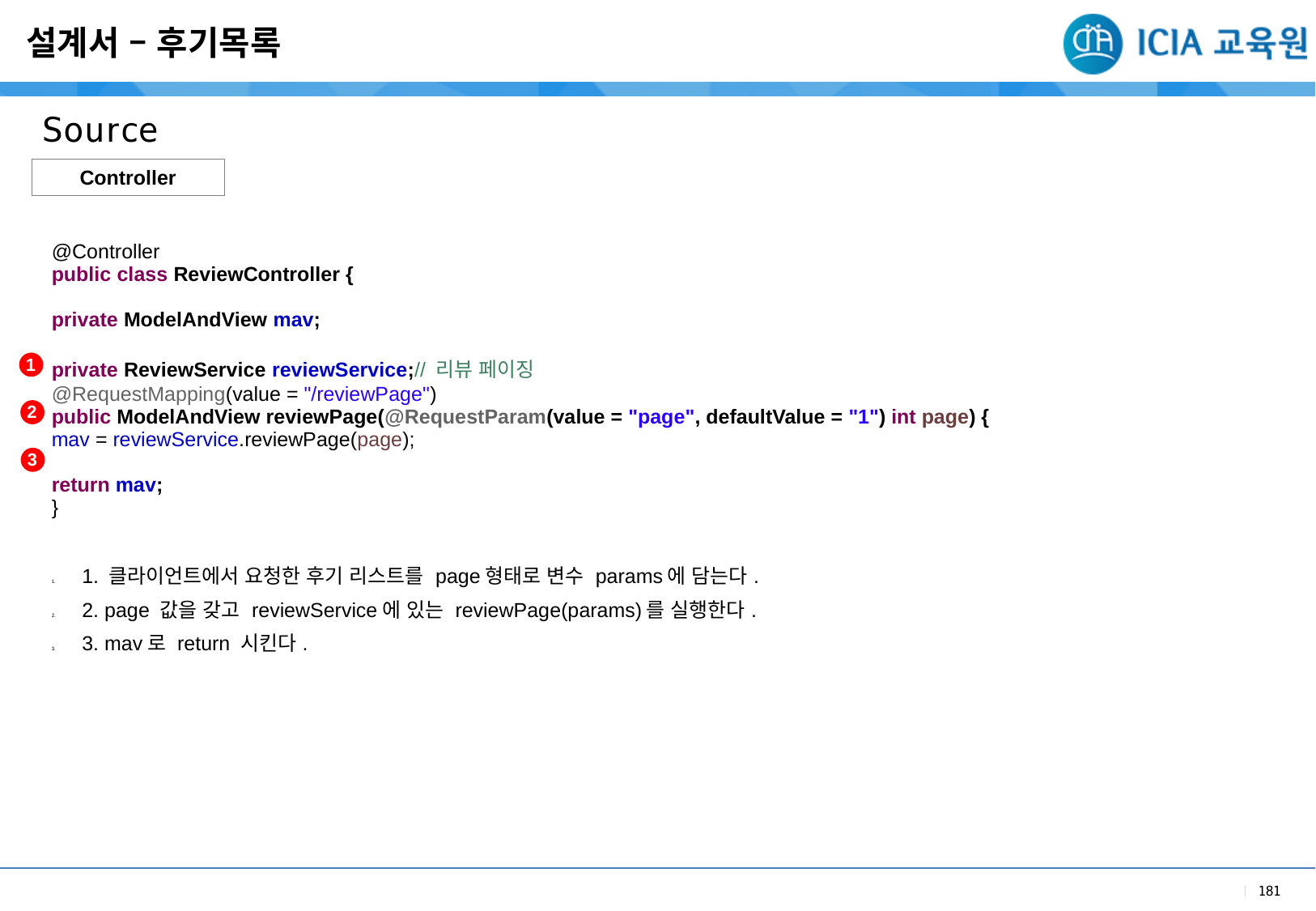

설계서 – 후기목록
Source
Controller
| @Controller public class ReviewController { private ModelAndView mav; private ReviewService reviewService;// 리뷰 페이징 @RequestMapping(value = "/reviewPage") public ModelAndView reviewPage(@RequestParam(value = "page", defaultValue = "1") int page) { mav = reviewService.reviewPage(page); return mav; } |
| --- |
| 1. 클라이언트에서 요청한 후기 리스트를 page형태로 변수 params에 담는다. 2. page 값을 갖고 reviewService에 있는 reviewPage(params)를 실행한다. 3. mav로 return 시킨다. |
1

2

3